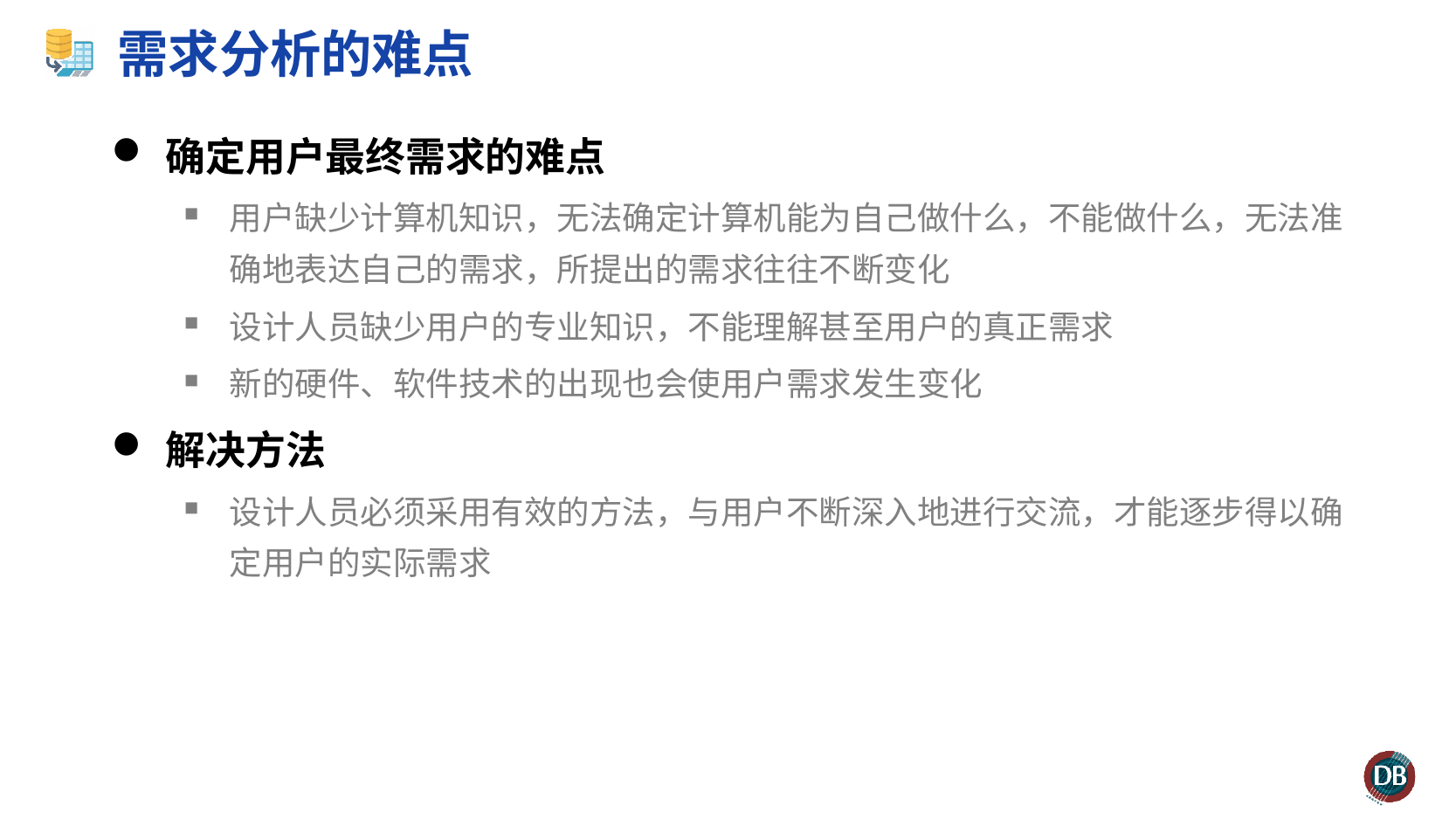

# 需求分析的难点
确定用户最终需求的难点
用户缺少计算机知识，无法确定计算机能为自己做什么，不能做什么，无法准确地表达自己的需求，所提出的需求往往不断变化
设计人员缺少用户的专业知识，不能理解甚至用户的真正需求
新的硬件、软件技术的出现也会使用户需求发生变化
解决方法
设计人员必须采用有效的方法，与用户不断深入地进行交流，才能逐步得以确定用户的实际需求